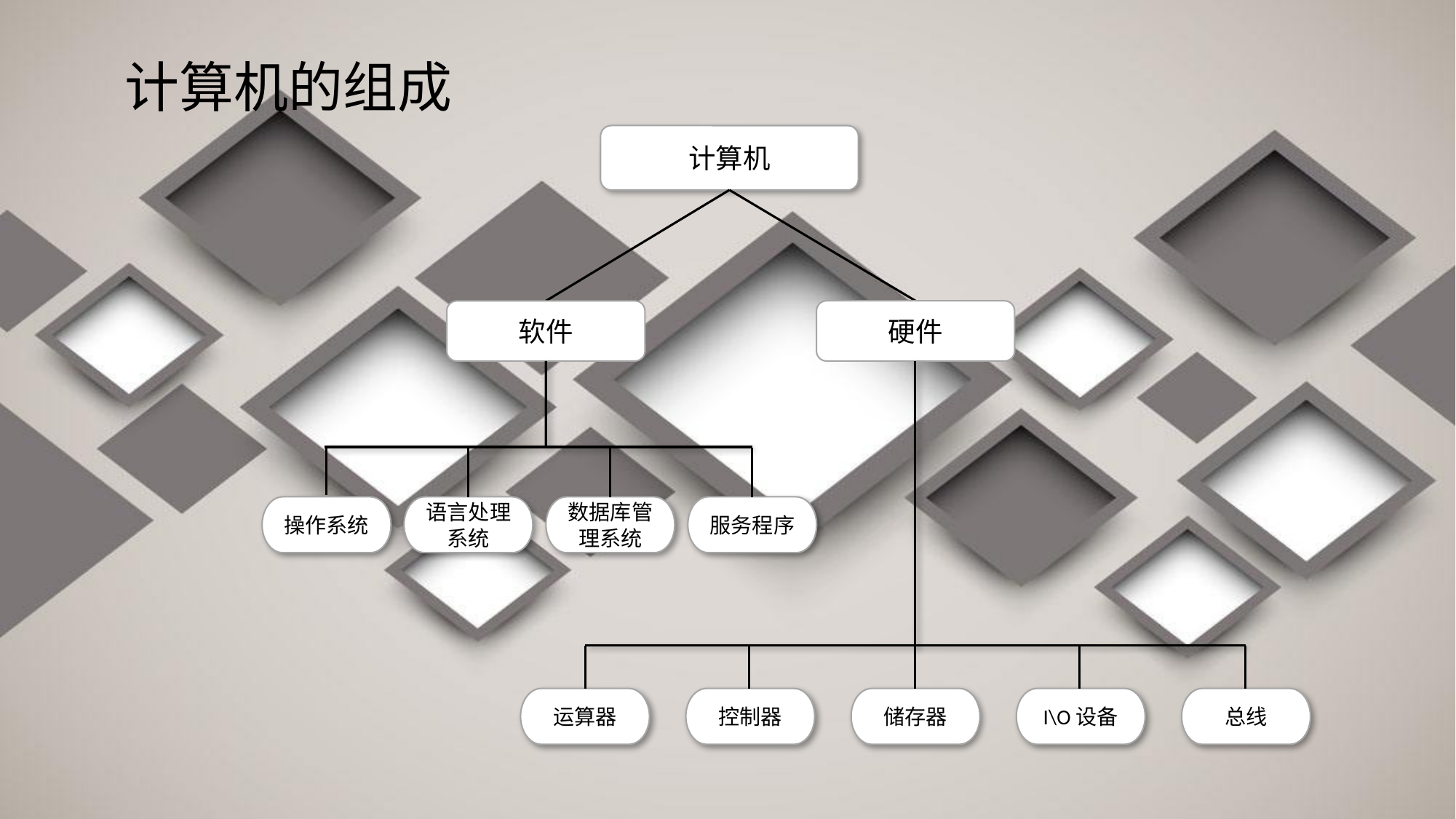

计算机的组成
计算机
硬件
软件
操作系统
语言处理系统
数据库管理系统
服务程序
运算器
控制器
储存器
I\O设备
总线